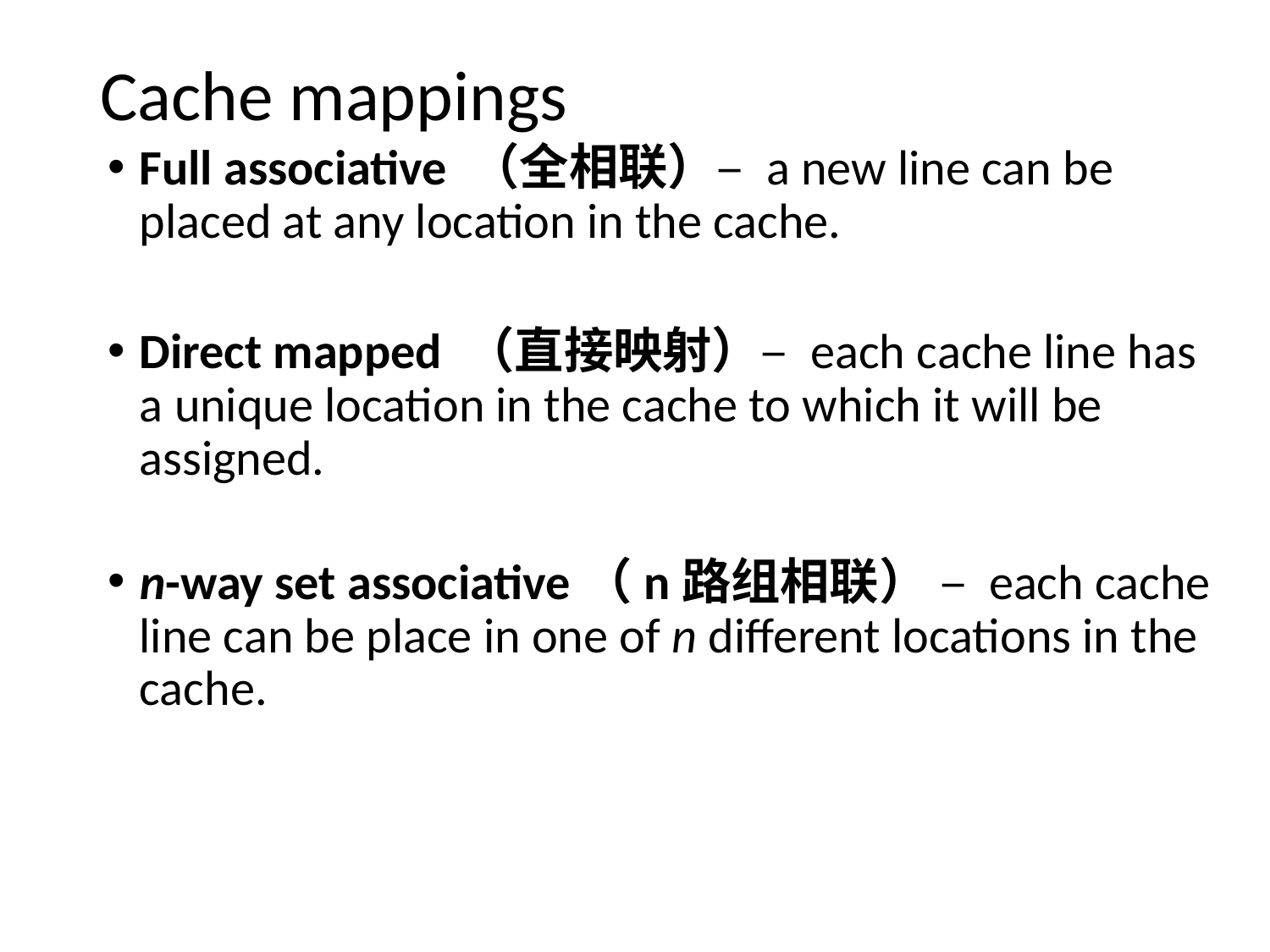

# Cache mappings
Full associative （全相联）– a new line can be placed at any location in the cache.
Direct mapped （直接映射）– each cache line has a unique location in the cache to which it will be assigned.
n-way set associative（n路组相联） – each cache line can be place in one of n different locations in the cache.